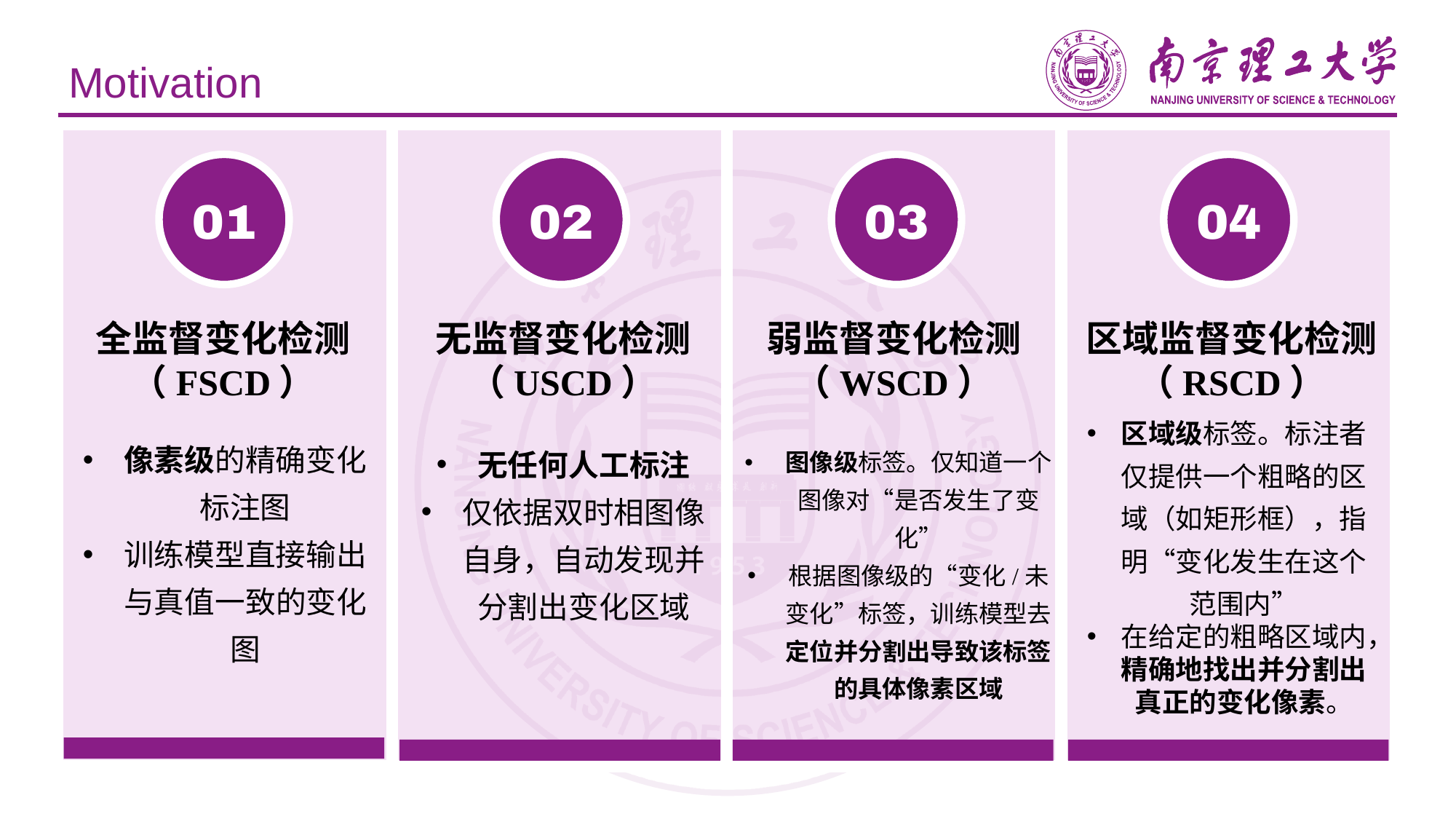

# Motivation

03
04
01
02
弱监督变化检测
（WSCD）
区域监督变化检测
（RSCD）
无监督变化检测
（USCD）
全监督变化检测
（FSCD）
区域级标签。标注者仅提供一个粗略的区域（如矩形框），指明“变化发生在这个范围内”
在给定的粗略区域内，精确地找出并分割出真正的变化像素。

像素级的精确变化标注图
训练模型直接输出与真值一致的变化图
无任何人工标注
仅依据双时相图像自身，自动发现并分割出变化区域
图像级标签。仅知道一个图像对“是否发生了变化”
根据图像级的“变化/未变化”标签，训练模型去定位并分割出导致该标签的具体像素区域